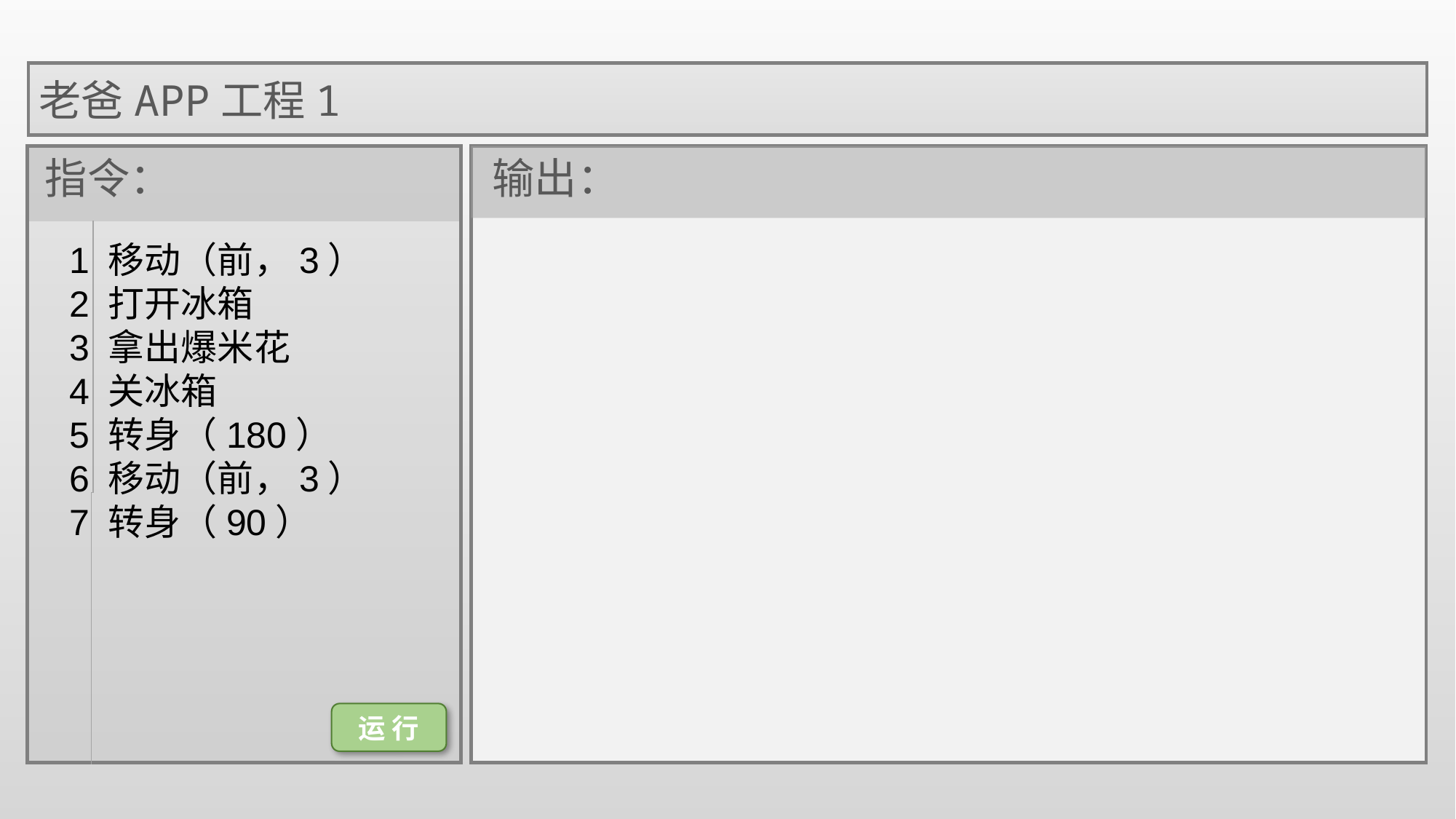

老爸APP工程1
指令：

输出：

1 移动（前，3）
2 打开冰箱
3 拿出爆米花
4 关冰箱
5 转身（180）
6 移动（前，3）
7 转身（90）
运 行